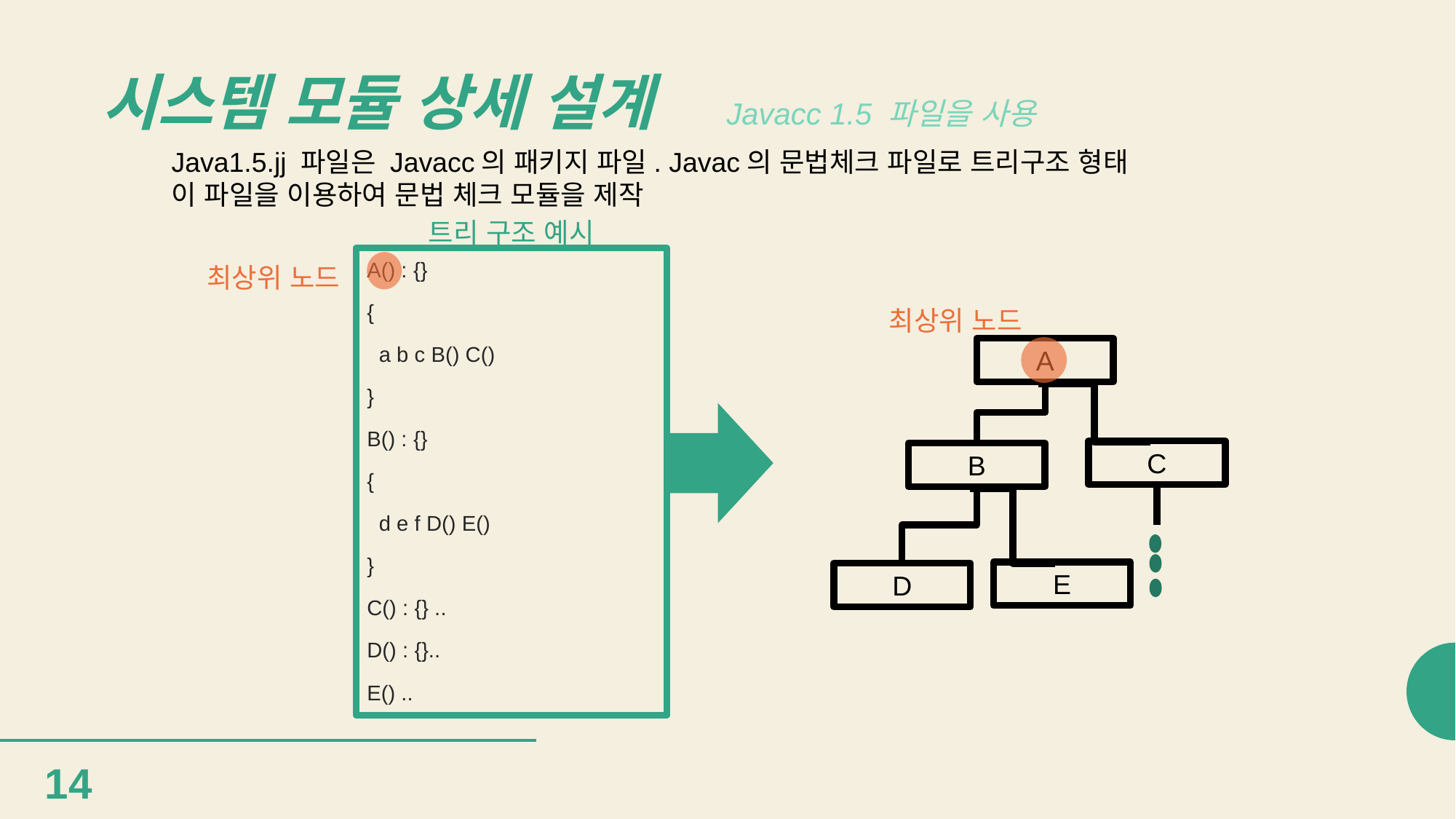

# 시스템 모듈 상세 설계
Javacc 1.5 파일을 사용
Java1.5.jj 파일은 Javacc의 패키지 파일. Javac의 문법체크 파일로 트리구조 형태
이 파일을 이용하여 문법 체크 모듈을 제작
트리 구조 예시
A() : {}
{
  a b c B() C()
}
B() : {}
{
  d e f D() E()
}
C() : {} ..
D() : {}..
E() ..

최상위 노드
최상위 노드

A

C
B

E
D

14